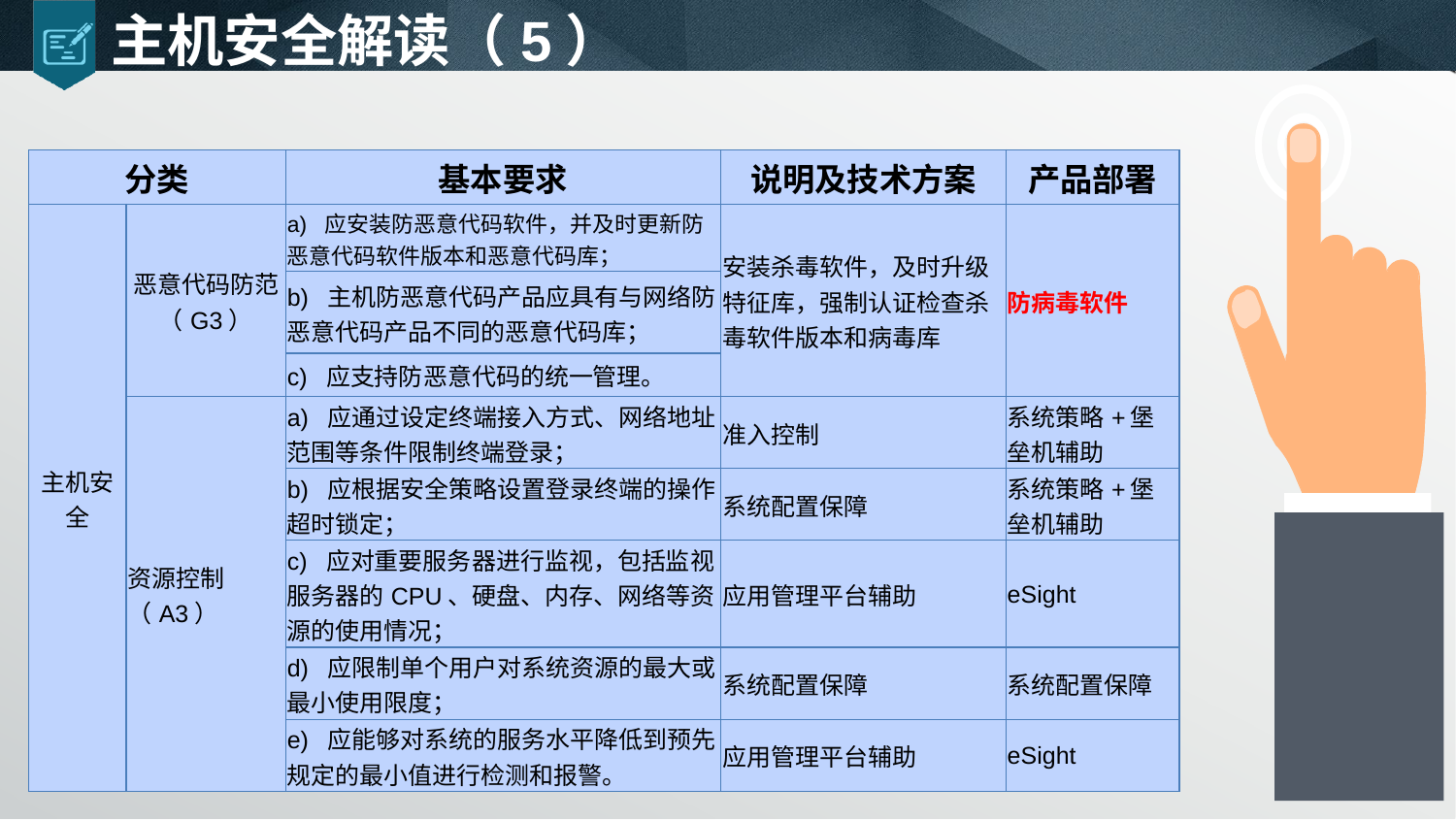

# 主机安全解读（5）

| 分类 |  | 基本要求 | 说明及技术方案 | 产品部署 |
| --- | --- | --- | --- | --- |
| 主机安全 | 恶意代码防范（G3） | a) 应安装防恶意代码软件，并及时更新防恶意代码软件版本和恶意代码库； | 安装杀毒软件，及时升级特征库，强制认证检查杀毒软件版本和病毒库 | 防病毒软件 |
|  |  | b) 主机防恶意代码产品应具有与网络防恶意代码产品不同的恶意代码库； |  |  |
|  |  | c) 应支持防恶意代码的统一管理。 |  |  |
|  | 资源控制（A3） | a) 应通过设定终端接入方式、网络地址范围等条件限制终端登录； | 准入控制 | 系统策略+堡垒机辅助 |
|  |  | b) 应根据安全策略设置登录终端的操作超时锁定； | 系统配置保障 | 系统策略+堡垒机辅助 |
|  |  | c) 应对重要服务器进行监视，包括监视服务器的CPU、硬盘、内存、网络等资源的使用情况； | 应用管理平台辅助 | eSight |
|  |  | d) 应限制单个用户对系统资源的最大或最小使用限度； | 系统配置保障 | 系统配置保障 |
|  |  | e) 应能够对系统的服务水平降低到预先规定的最小值进行检测和报警。 | 应用管理平台辅助 | eSight |